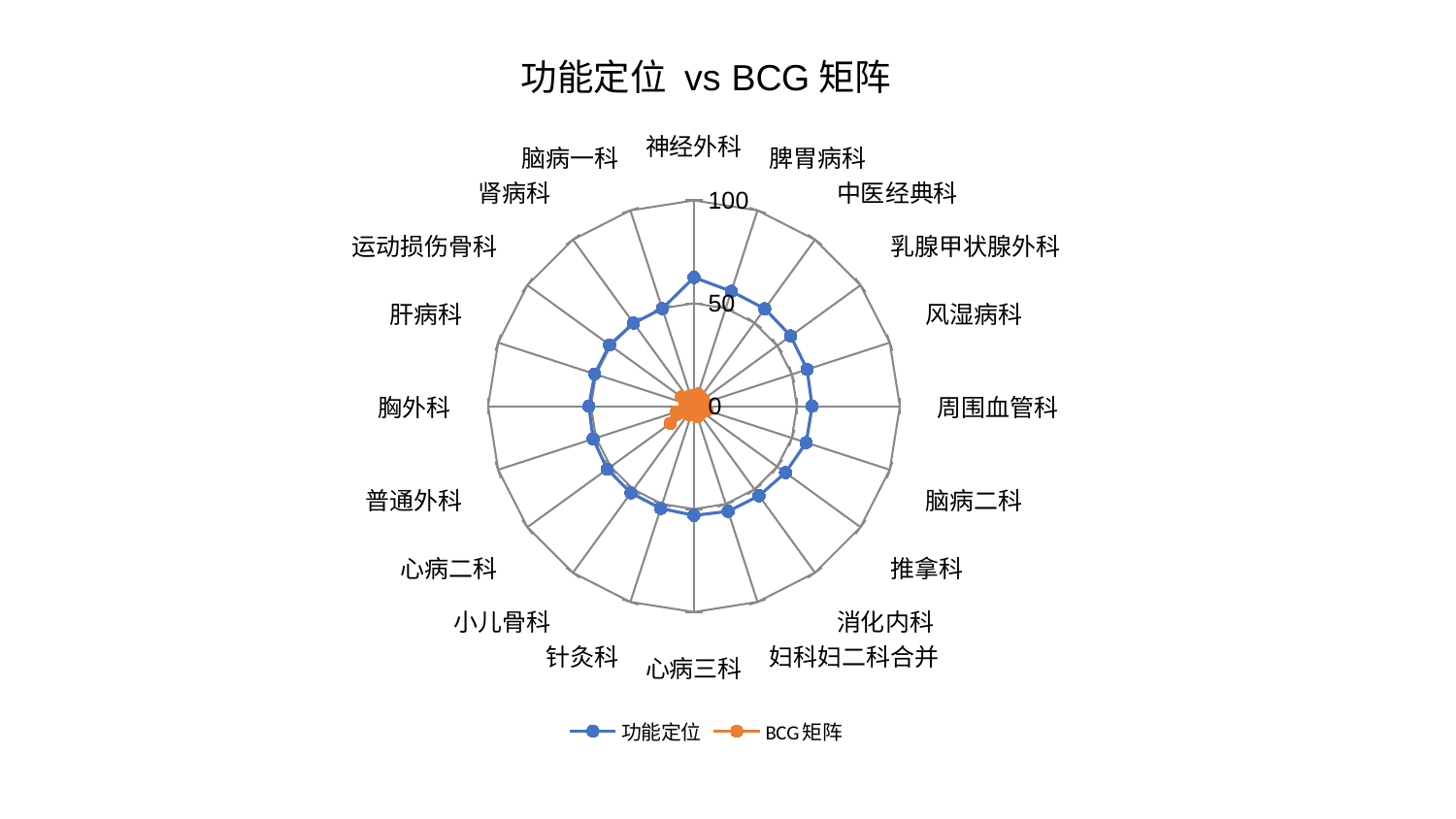

### Chart: 功能定位 vs BCG矩阵

| Category | 功能定位 | BCG矩阵 |
|---|---|---|
| 神经外科 | 62.57772276489708 | 3.2369533285647933 |
| 脾胃病科 | 58.69327096920498 | 6.1946645019857725 |
| 中医经典科 | 58.5491508519914 | 5.527868027107198 |
| 乳腺甲状腺外科 | 58.070266326079356 | 5.6597260365701025 |
| 风湿病科 | 57.80582453212272 | 5.462104545911483 |
| 周围血管科 | 57.40592002883682 | 4.710300936931973 |
| 脑病二科 | 57.31710333600228 | 6.61070622325238 |
| 推拿科 | 54.935149137119154 | 4.469244716864535 |
| 消化内科 | 53.79911322119948 | 4.929861338722624 |
| 妇科妇二科合并 | 53.72511820656986 | 5.358438495871659 |
| 心病三科 | 53.063547047839684 | 1.1382710727911263 |
| 针灸科 | 52.23736276695188 | 4.382881847308832 |
| 小儿骨科 | 52.11736903645792 | 4.8516617217420315 |
| 心病二科 | 52.07191807789394 | 14.183771585618265 |
| 普通外科 | 51.49429289281524 | 9.062497625164154 |
| 胸外科 | 51.05108534980831 | 2.146275171088203 |
| 肝病科 | 50.69287380432345 | 4.442582423293836 |
| 运动损伤骨科 | 50.66095428409486 | 7.553396174520592 |
| 肾病科 | 49.91162975060748 | 3.105386661152835 |
| 脑病一科 | 49.83935105458419 | 5.350483702892609 |
40